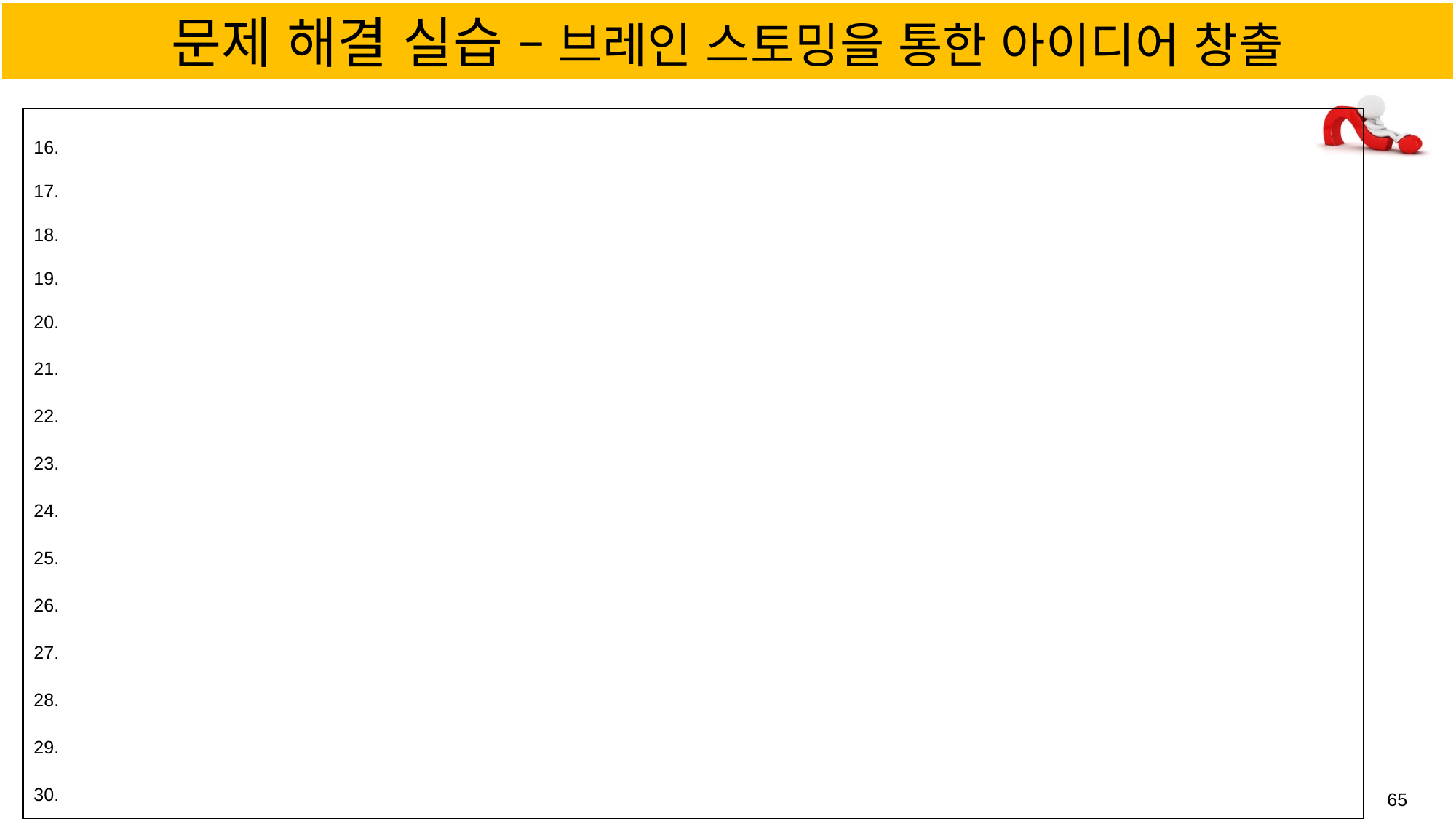

# 문제 해결 실습 – 브레인 스토밍을 통한 아이디어 창출
16.
17.
18.
19.
20.
21.
22.
23.
24.
25.
26.
27.
28.
29.
30.